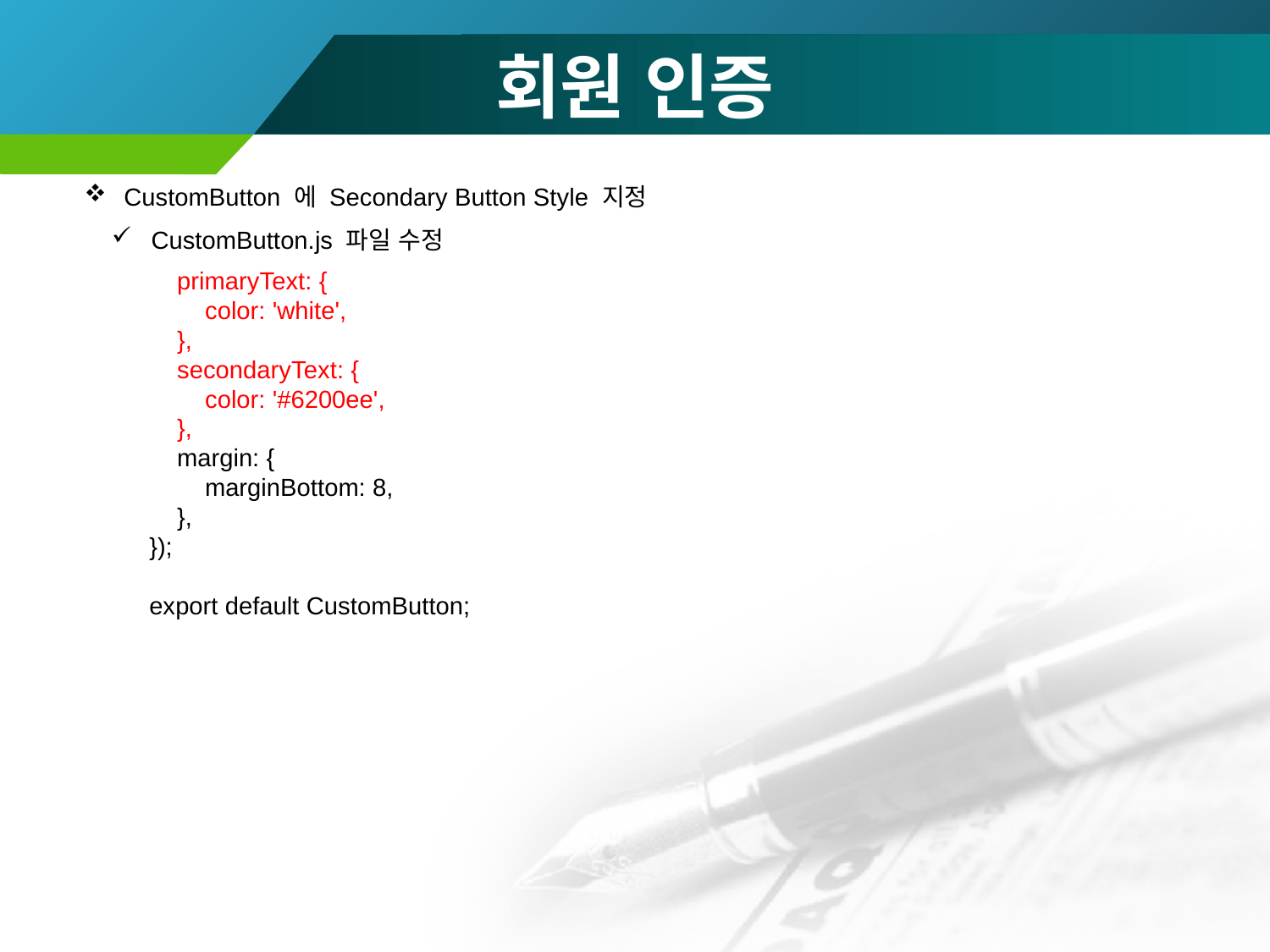

# 회원 인증
CustomButton 에 Secondary Button Style 지정
CustomButton.js 파일 수정
    primaryText: {
        color: 'white',
    },
    secondaryText: {
        color: '#6200ee',
    },
    margin: {
        marginBottom: 8,
    },
});

export default CustomButton;